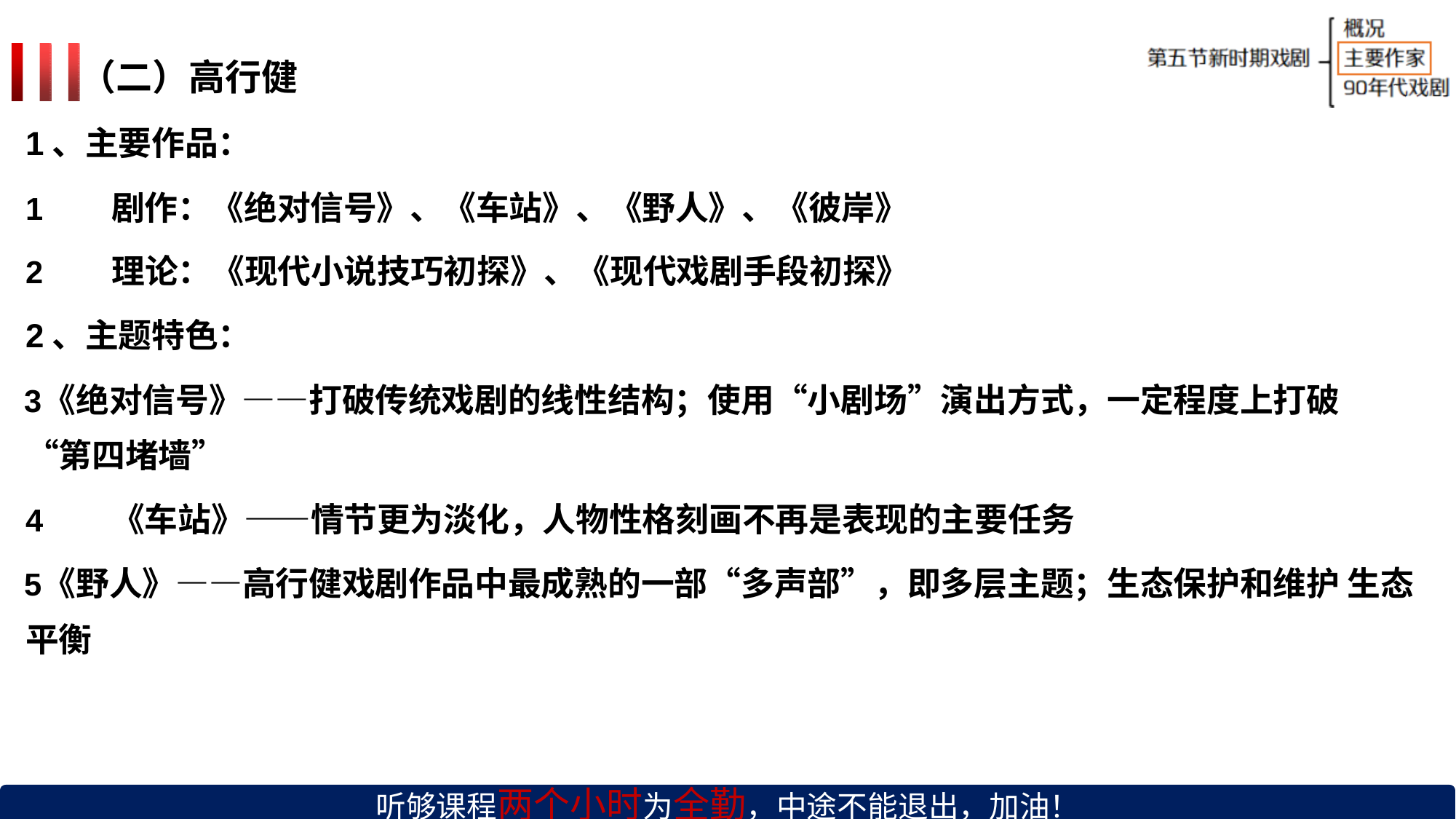

# （二）高行健
1、主要作品：
剧作：《绝对信号》、《车站》、《野人》、《彼岸》
理论：《现代小说技巧初探》、《现代戏剧手段初探》
2、主题特色：
《绝对信号》——打破传统戏剧的线性结构；使用“小剧场”演出方式，一定程度上打破  “第四堵墙”
《车站》——情节更为淡化，人物性格刻画不再是表现的主要任务
《野人》——高行健戏剧作品中最成熟的一部“多声部”，即多层主题；生态保护和维护 生态平衡

听够课程两个小时为全勤，中途不能退出，加油！